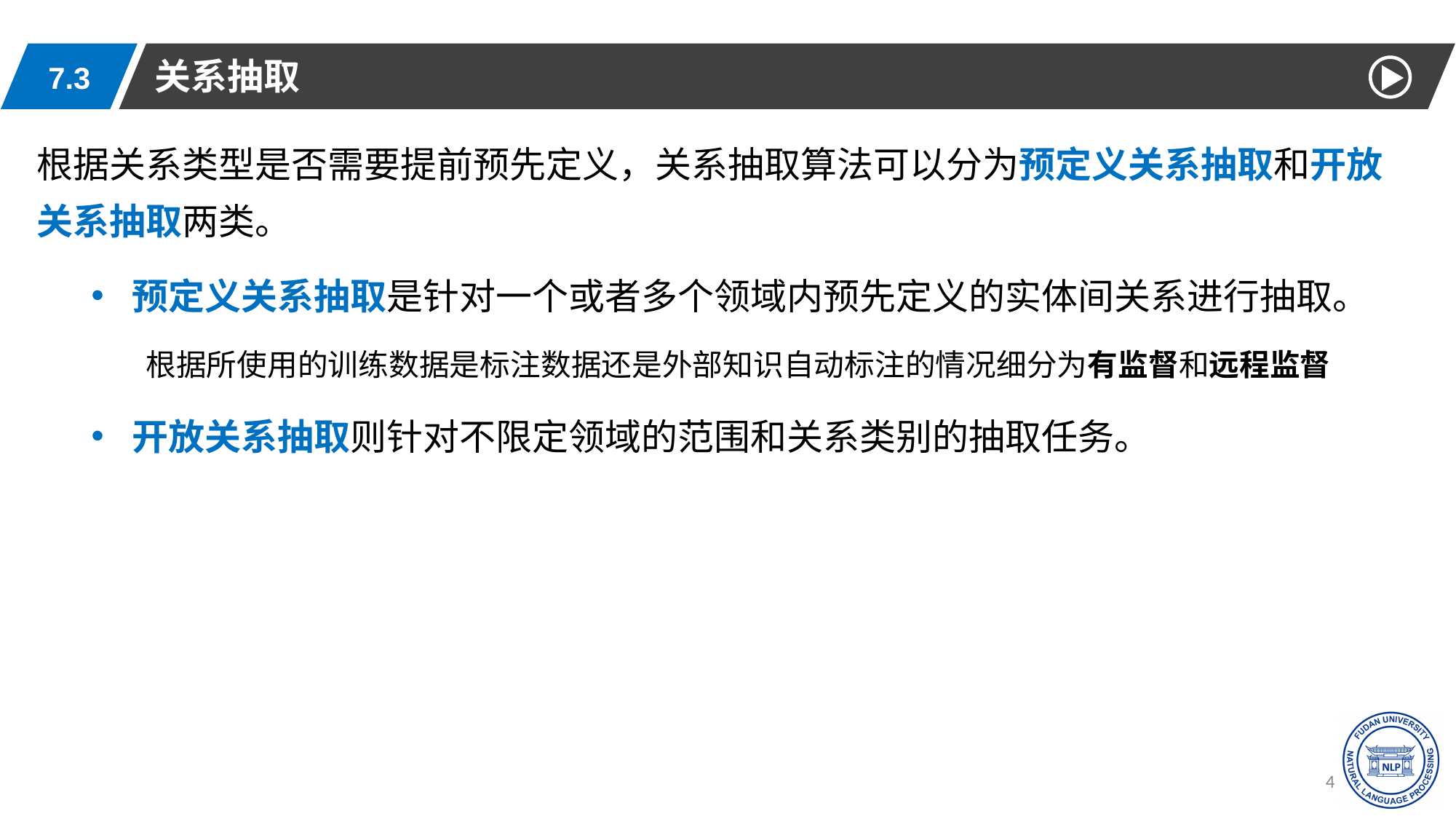

关系抽取
7.3

根据关系类型是否需要提前预先定义，关系抽取算法可以分为预定义关系抽取和开放关系抽取两类。
预定义关系抽取是针对一个或者多个领域内预先定义的实体间关系进行抽取。
根据所使用的训练数据是标注数据还是外部知识自动标注的情况细分为有监督和远程监督
开放关系抽取则针对不限定领域的范围和关系类别的抽取任务。
48